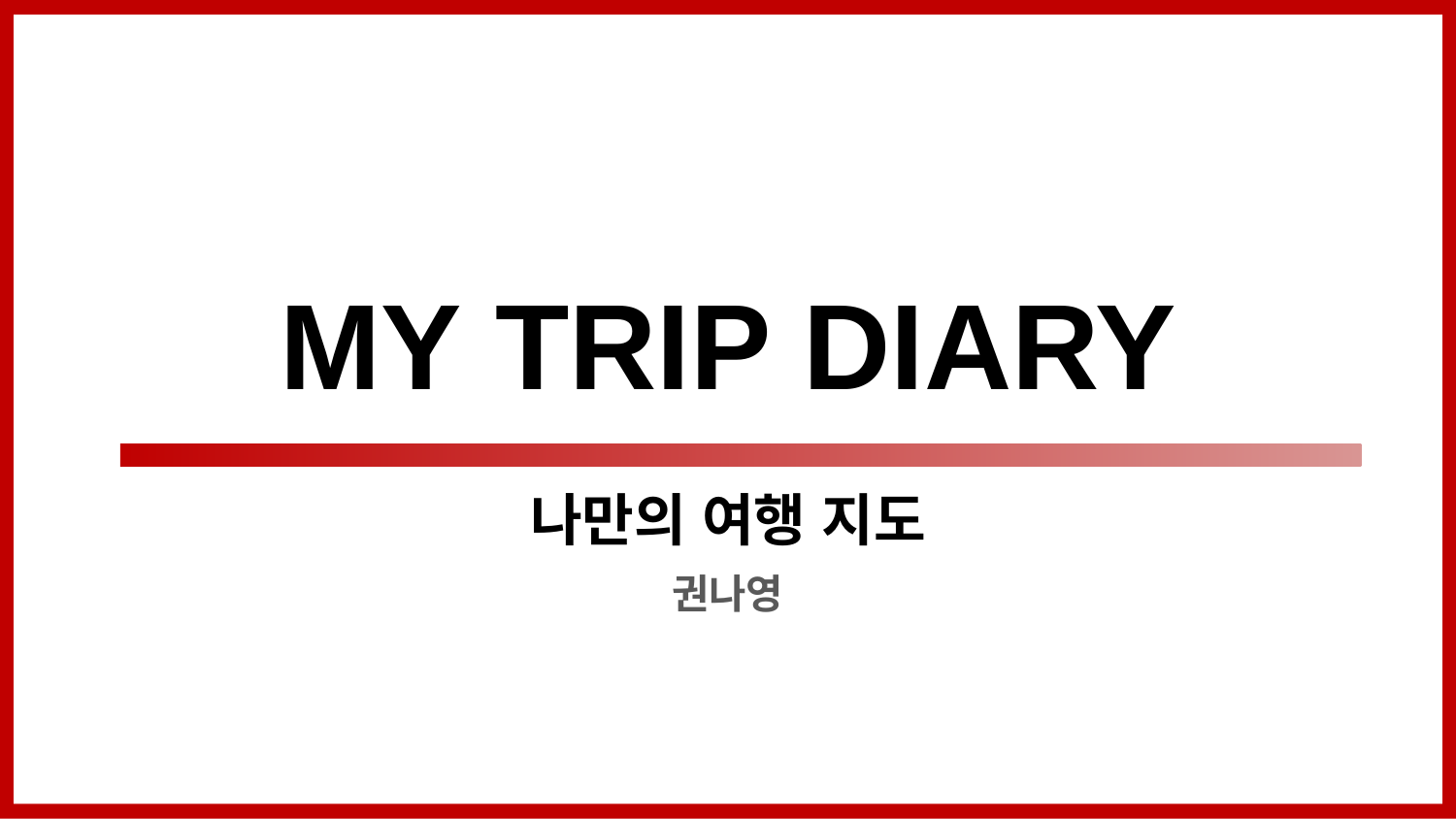

# MY TRIP DIARY
나만의 여행 지도
권나영